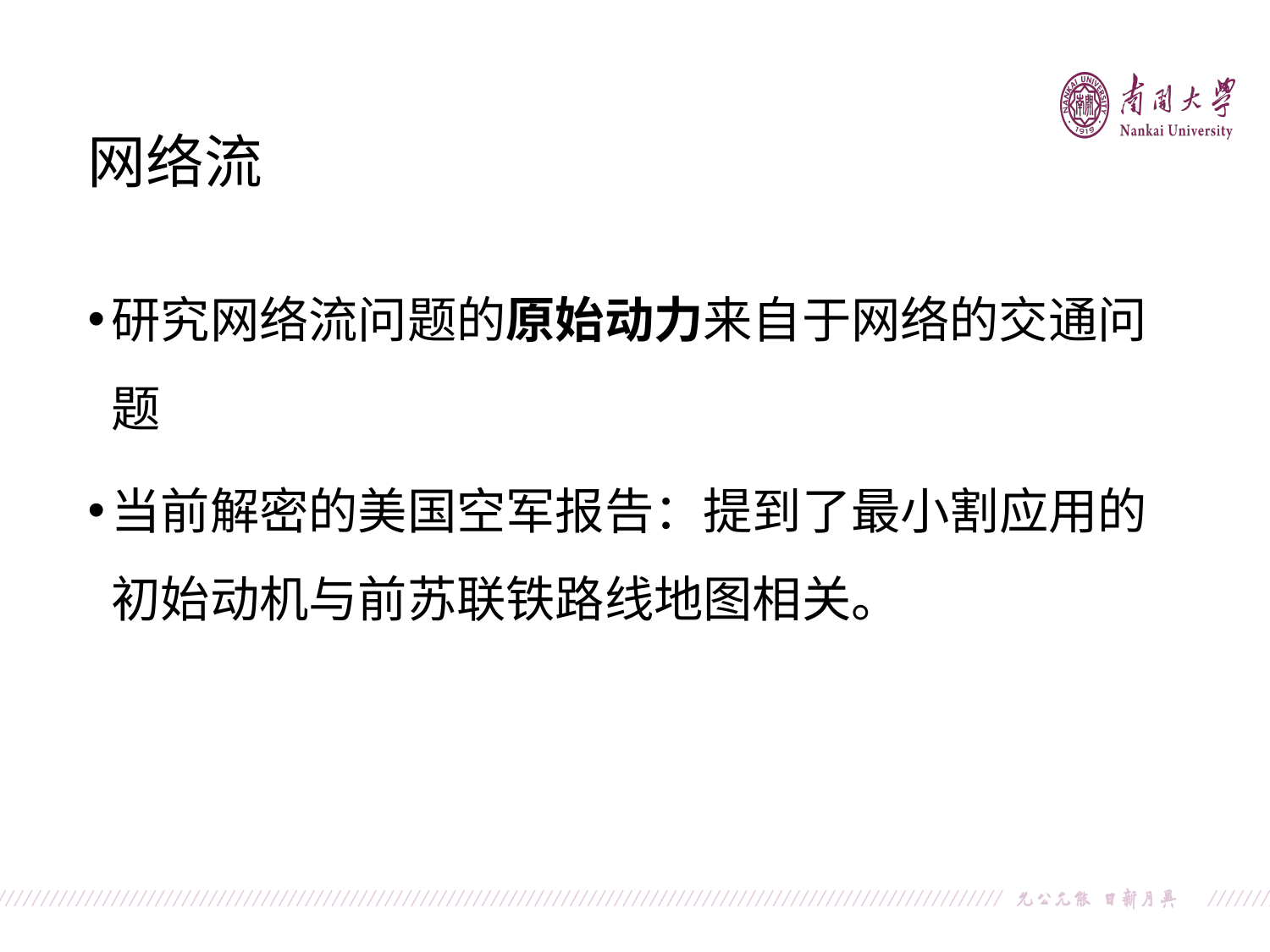

网络流
研究网络流问题的原始动力来自于网络的交通问题
当前解密的美国空军报告：提到了最小割应用的初始动机与前苏联铁路线地图相关。
5